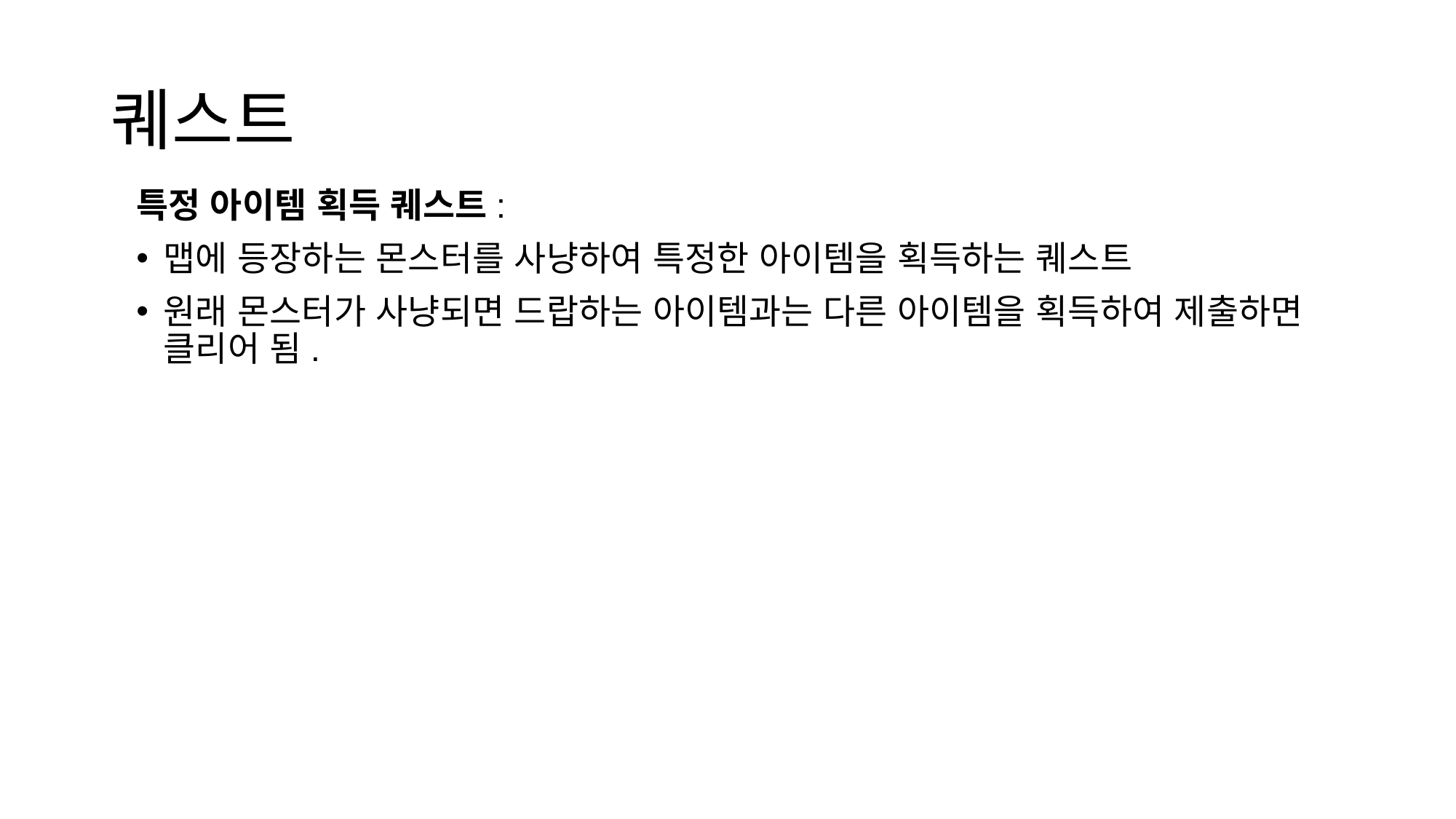

# 퀘스트
특정 아이템 획득 퀘스트:
맵에 등장하는 몬스터를 사냥하여 특정한 아이템을 획득하는 퀘스트
원래 몬스터가 사냥되면 드랍하는 아이템과는 다른 아이템을 획득하여 제출하면 클리어 됨.